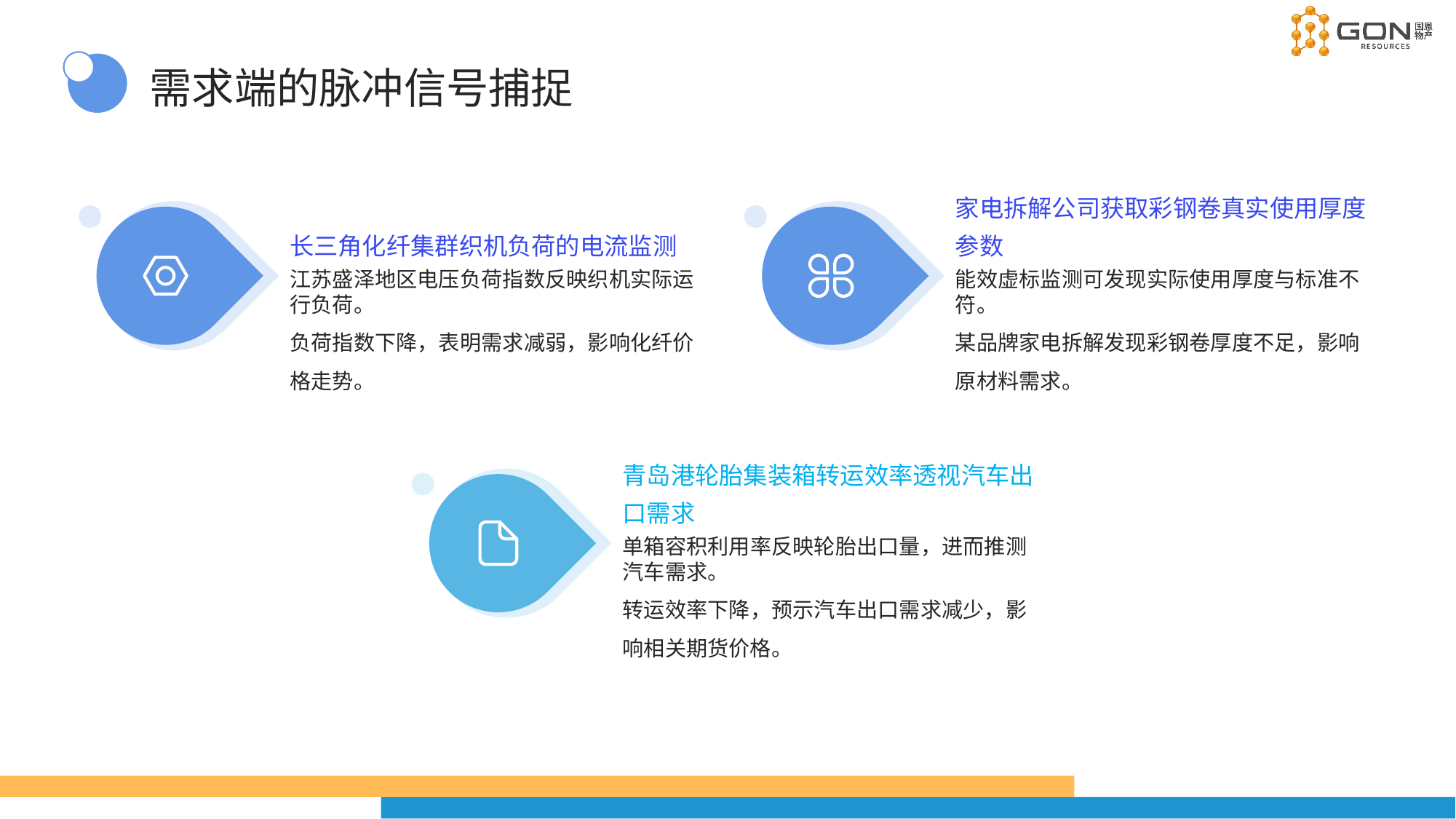

需求端的脉冲信号捕捉
长三角化纤集群织机负荷的电流监测
家电拆解公司获取彩钢卷真实使用厚度参数

江苏盛泽地区电压负荷指数反映织机实际运行负荷。
负荷指数下降，表明需求减弱，影响化纤价格走势。
能效虚标监测可发现实际使用厚度与标准不符。
某品牌家电拆解发现彩钢卷厚度不足，影响原材料需求。
青岛港轮胎集装箱转运效率透视汽车出口需求

单箱容积利用率反映轮胎出口量，进而推测汽车需求。
转运效率下降，预示汽车出口需求减少，影响相关期货价格。